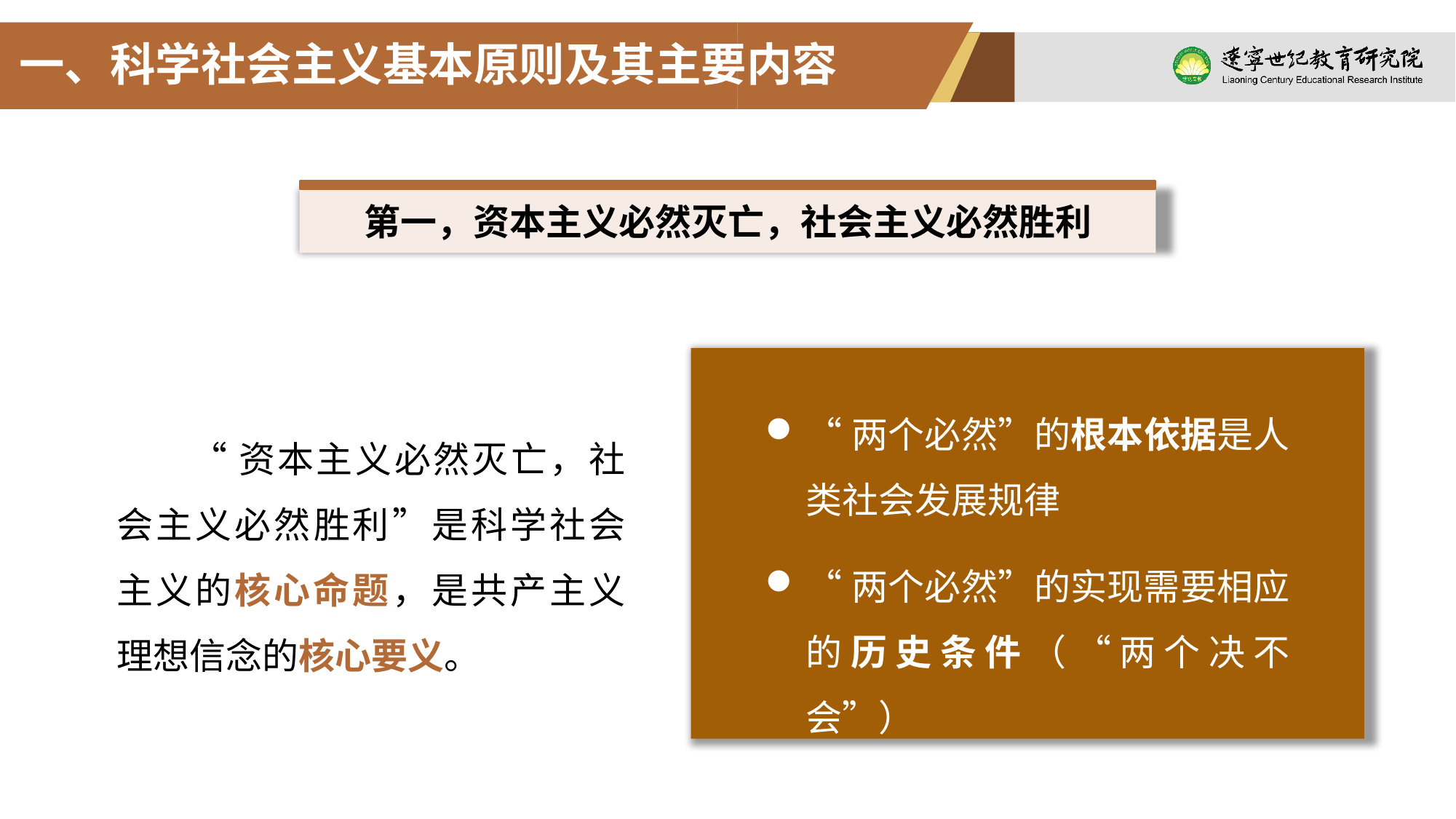

一、科学社会主义基本原则及其主要内容

第一，资本主义必然灭亡，社会主义必然胜利

“两个必然”的根本依据是人类社会发展规律
“两个必然”的实现需要相应的历史条件（“两个决不会”）
“资本主义必然灭亡，社会主义必然胜利”是科学社会主义的核心命题，是共产主义理想信念的核心要义。